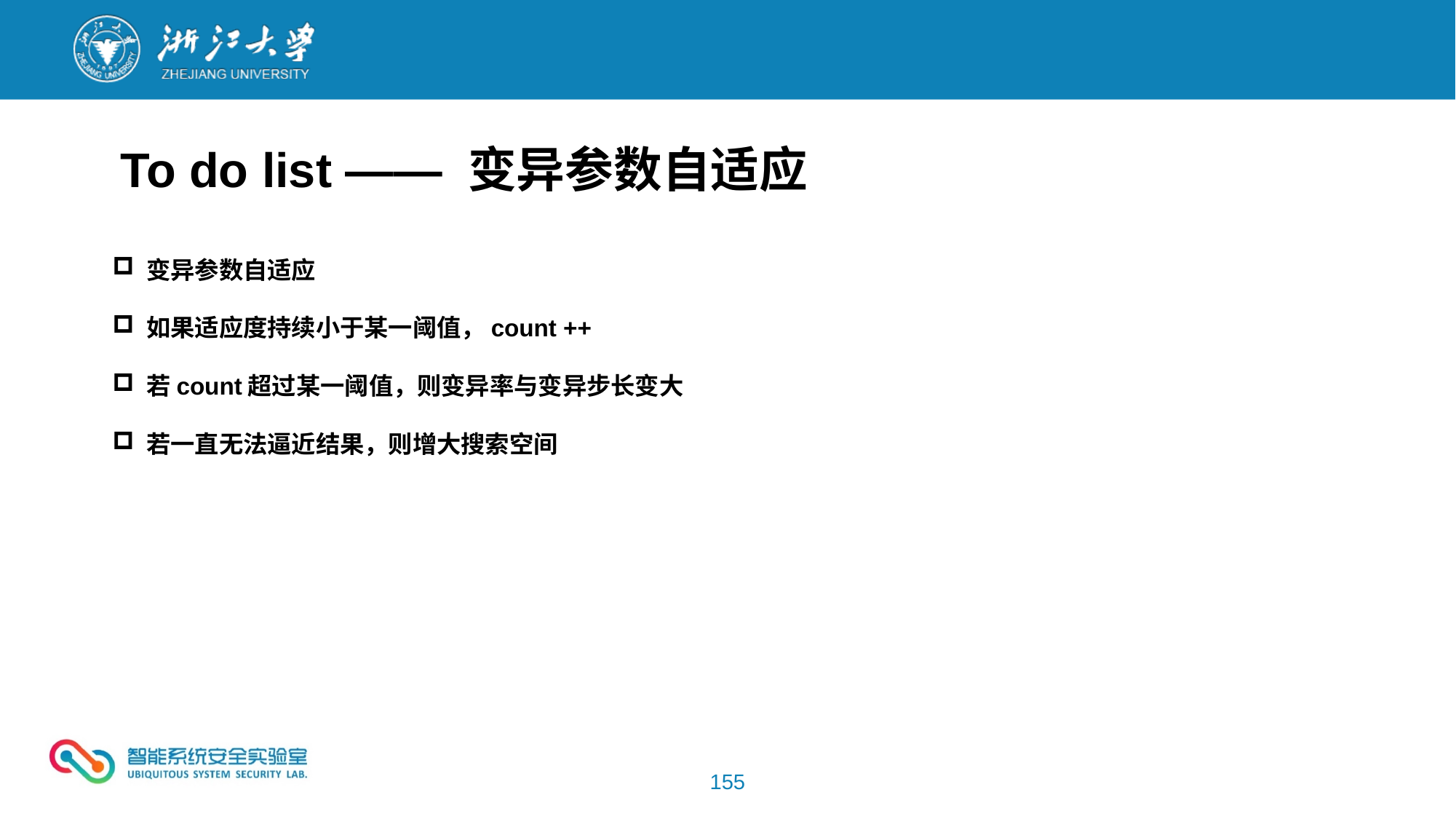

To do list —— 变异参数自适应
变异参数自适应
如果适应度持续小于某一阈值，count ++
若count超过某一阈值，则变异率与变异步长变大
若一直无法逼近结果，则增大搜索空间